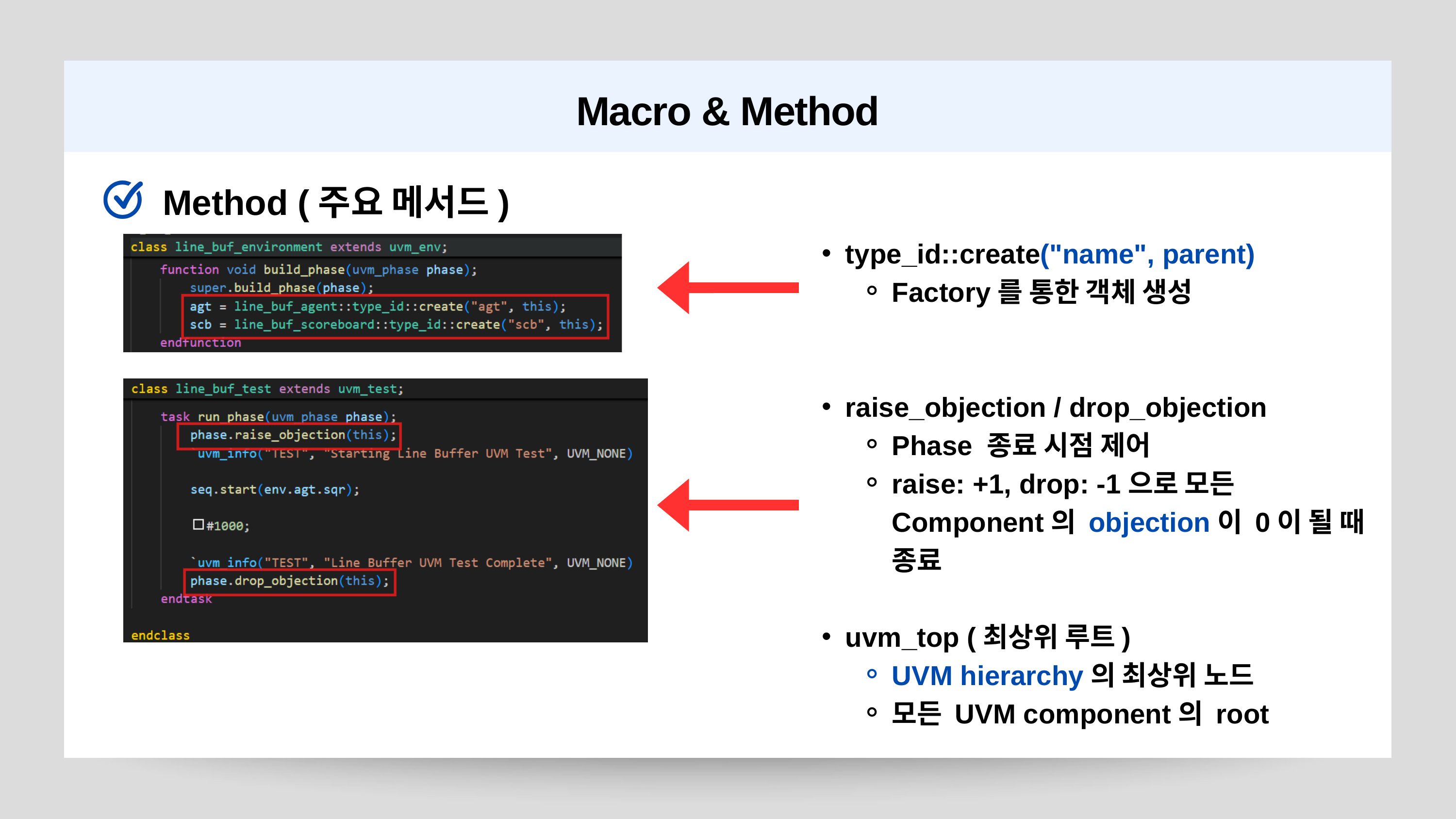

Macro & Method
Method (주요 메서드)

type_id::create("name", parent)
Factory를 통한 객체 생성

raise_objection / drop_objection
Phase 종료 시점 제어
raise: +1, drop: -1으로 모든 Component의 objection이 0이 될 때 종료

uvm_top (최상위 루트)
UVM hierarchy의 최상위 노드
모든 UVM component의 root